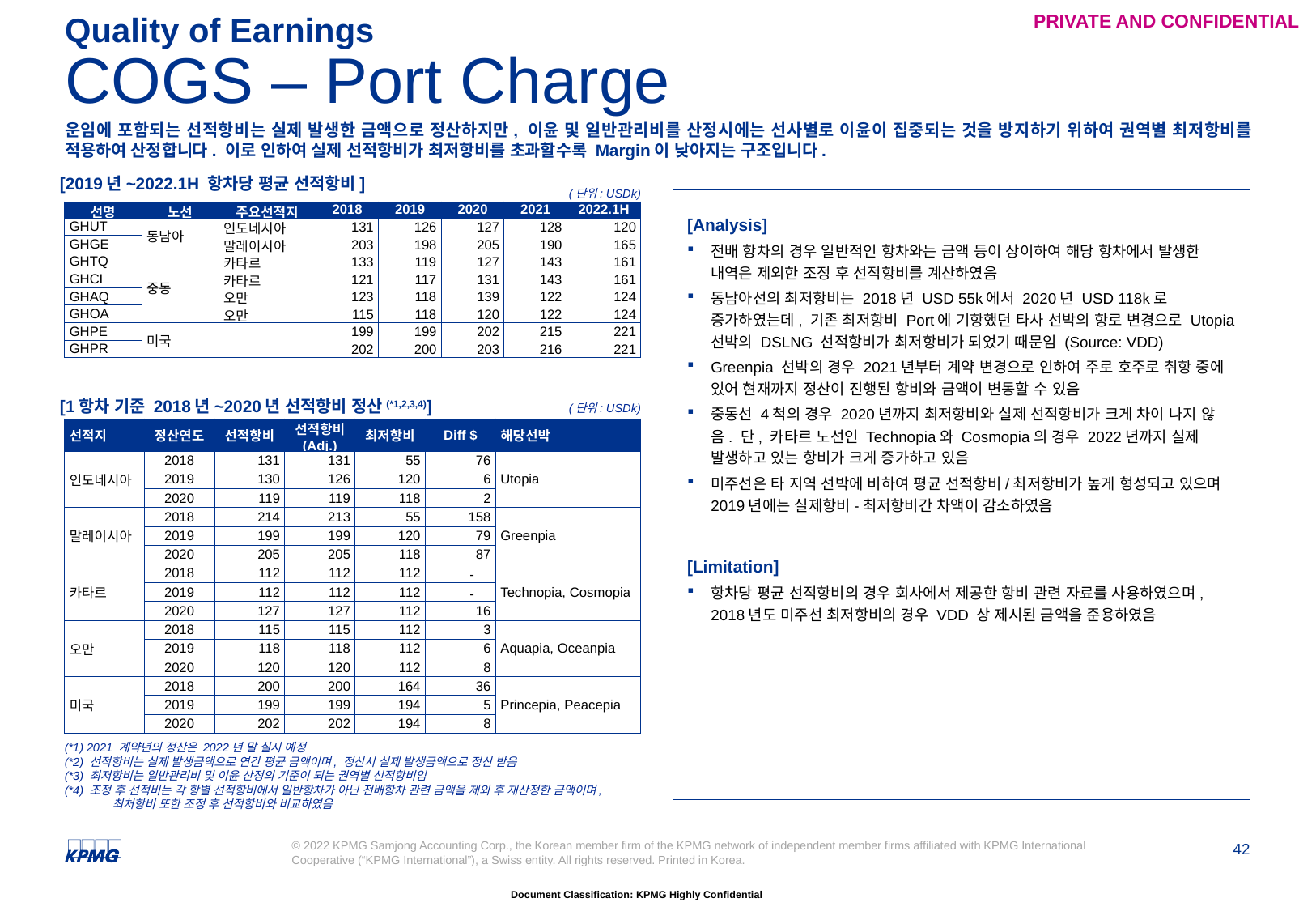

Quality of Earnings
# COGS – Port Charge
운임에 포함되는 선적항비는 실제 발생한 금액으로 정산하지만, 이윤 및 일반관리비를 산정시에는 선사별로 이윤이 집중되는 것을 방지하기 위하여 권역별 최저항비를 적용하여 산정합니다. 이로 인하여 실제 선적항비가 최저항비를 초과할수록 Margin이 낮아지는 구조입니다.
[2019년~2022.1H 항차당 평균 선적항비]
(단위: USDk)
[Analysis]
전배 항차의 경우 일반적인 항차와는 금액 등이 상이하여 해당 항차에서 발생한 내역은 제외한 조정 후 선적항비를 계산하였음
동남아선의 최저항비는 2018년 USD 55k에서 2020년 USD 118k로 증가하였는데, 기존 최저항비 Port에 기항했던 타사 선박의 항로 변경으로 Utopia 선박의 DSLNG 선적항비가 최저항비가 되었기 때문임 (Source: VDD)
Greenpia 선박의 경우 2021년부터 계약 변경으로 인하여 주로 호주로 취항 중에 있어 현재까지 정산이 진행된 항비와 금액이 변동할 수 있음
중동선 4척의 경우 2020년까지 최저항비와 실제 선적항비가 크게 차이 나지 않음. 단, 카타르 노선인 Technopia와 Cosmopia의 경우 2022년까지 실제 발생하고 있는 항비가 크게 증가하고 있음
미주선은 타 지역 선박에 비하여 평균 선적항비/최저항비가 높게 형성되고 있으며 2019년에는 실제항비-최저항비간 차액이 감소하였음

[Limitation]
항차당 평균 선적항비의 경우 회사에서 제공한 항비 관련 자료를 사용하였으며, 2018년도 미주선 최저항비의 경우 VDD 상 제시된 금액을 준용하였음
| 선명 | 노선 | 주요선적지 | 2018 | 2019 | 2020 | 2021 | 2022.1H |
| --- | --- | --- | --- | --- | --- | --- | --- |
| GHUT | 동남아 | 인도네시아 | 131 | 126 | 127 | 128 | 120 |
| GHGE |  | 말레이시아 | 203 | 198 | 205 | 190 | 165 |
| GHTQ | 중동 | 카타르 | 133 | 119 | 127 | 143 | 161 |
| GHCI |  | 카타르 | 121 | 117 | 131 | 143 | 161 |
| GHAQ |  | 오만 | 123 | 118 | 139 | 122 | 124 |
| GHOA |  | 오만 | 115 | 118 | 120 | 122 | 124 |
| GHPE | 미국 |  | 199 | 199 | 202 | 215 | 221 |
| GHPR |  |  | 202 | 200 | 203 | 216 | 221 |
[1항차 기준 2018년~2020년 선적항비 정산(*1,2,3,4)]
(단위: USDk)
| 선적지 | 정산연도 | 선적항비 | 선적항비 (Adj.) | 최저항비 | Diff $ | 해당선박 |
| --- | --- | --- | --- | --- | --- | --- |
| 인도네시아 | 2018 | 131 | 131 | 55 | 76 | Utopia |
|  | 2019 | 130 | 126 | 120 | 6 |  |
|  | 2020 | 119 | 119 | 118 | 2 |  |
| 말레이시아 | 2018 | 214 | 213 | 55 | 158 | Greenpia |
|  | 2019 | 199 | 199 | 120 | 79 |  |
|  | 2020 | 205 | 205 | 118 | 87 |  |
| 카타르 | 2018 | 112 | 112 | 112 | - | Technopia, Cosmopia |
|  | 2019 | 112 | 112 | 112 | - |  |
|  | 2020 | 127 | 127 | 112 | 16 |  |
| 오만 | 2018 | 115 | 115 | 112 | 3 | Aquapia, Oceanpia |
|  | 2019 | 118 | 118 | 112 | 6 |  |
|  | 2020 | 120 | 120 | 112 | 8 |  |
| 미국 | 2018 | 200 | 200 | 164 | 36 | Princepia, Peacepia |
|  | 2019 | 199 | 199 | 194 | 5 |  |
|  | 2020 | 202 | 202 | 194 | 8 |  |
(*1) 2021 계약년의 정산은 2022년 말 실시 예정
(*2) 선적항비는 실제 발생금액으로 연간 평균 금액이며, 정산시 실제 발생금액으로 정산 받음
(*3) 최저항비는 일반관리비 및 이윤 산정의 기준이 되는 권역별 선적항비임
(*4) 조정 후 선적비는 각 항별 선적항비에서 일반항차가 아닌 전배항차 관련 금액을 제외 후 재산정한 금액이며, 최처항비 또한 조정 후 선적항비와 비교하였음